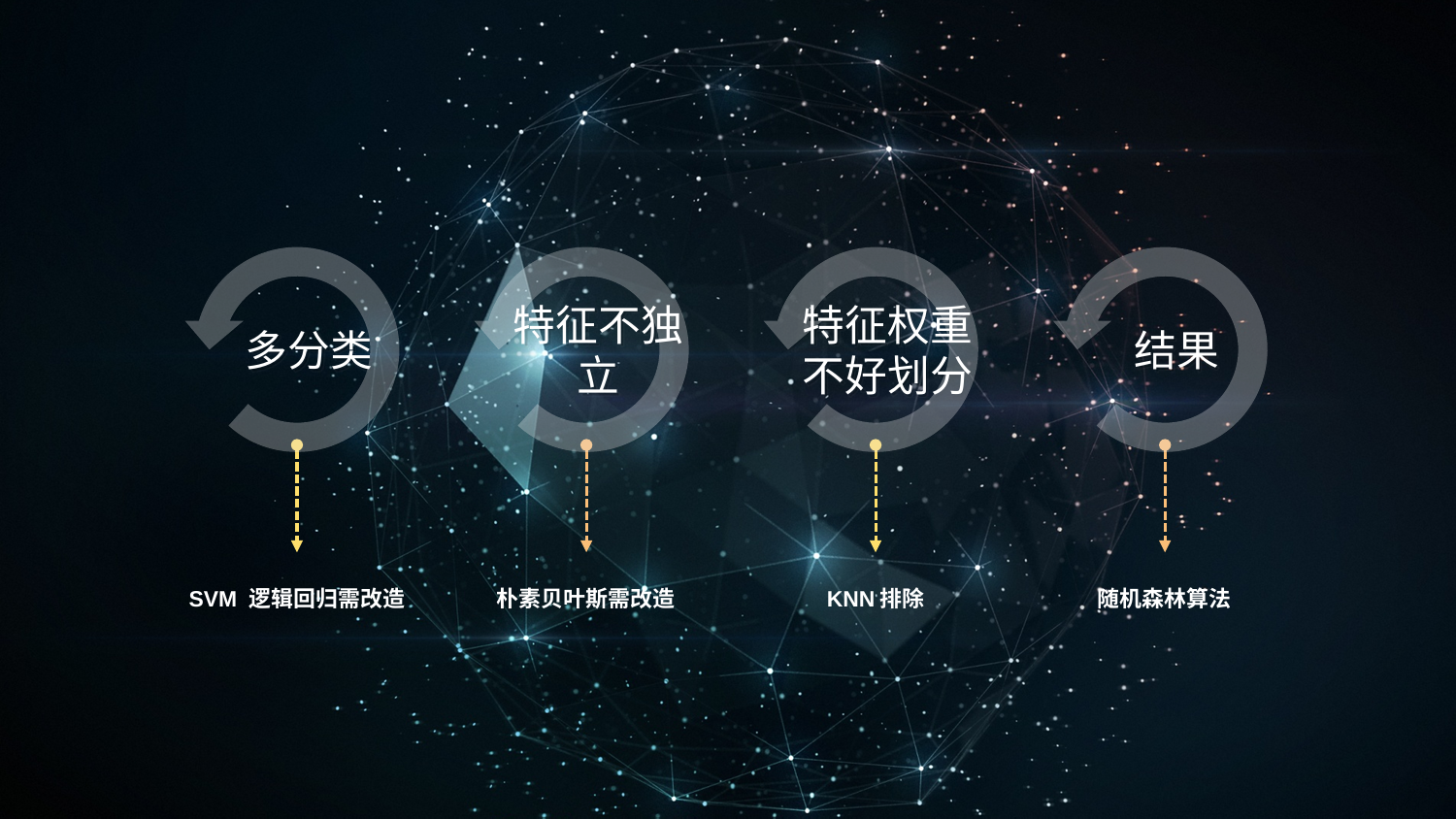

多分类
特征不独立
特征权重不好划分
结果
SVM 逻辑回归需改造
朴素贝叶斯需改造
KNN排除
随机森林算法